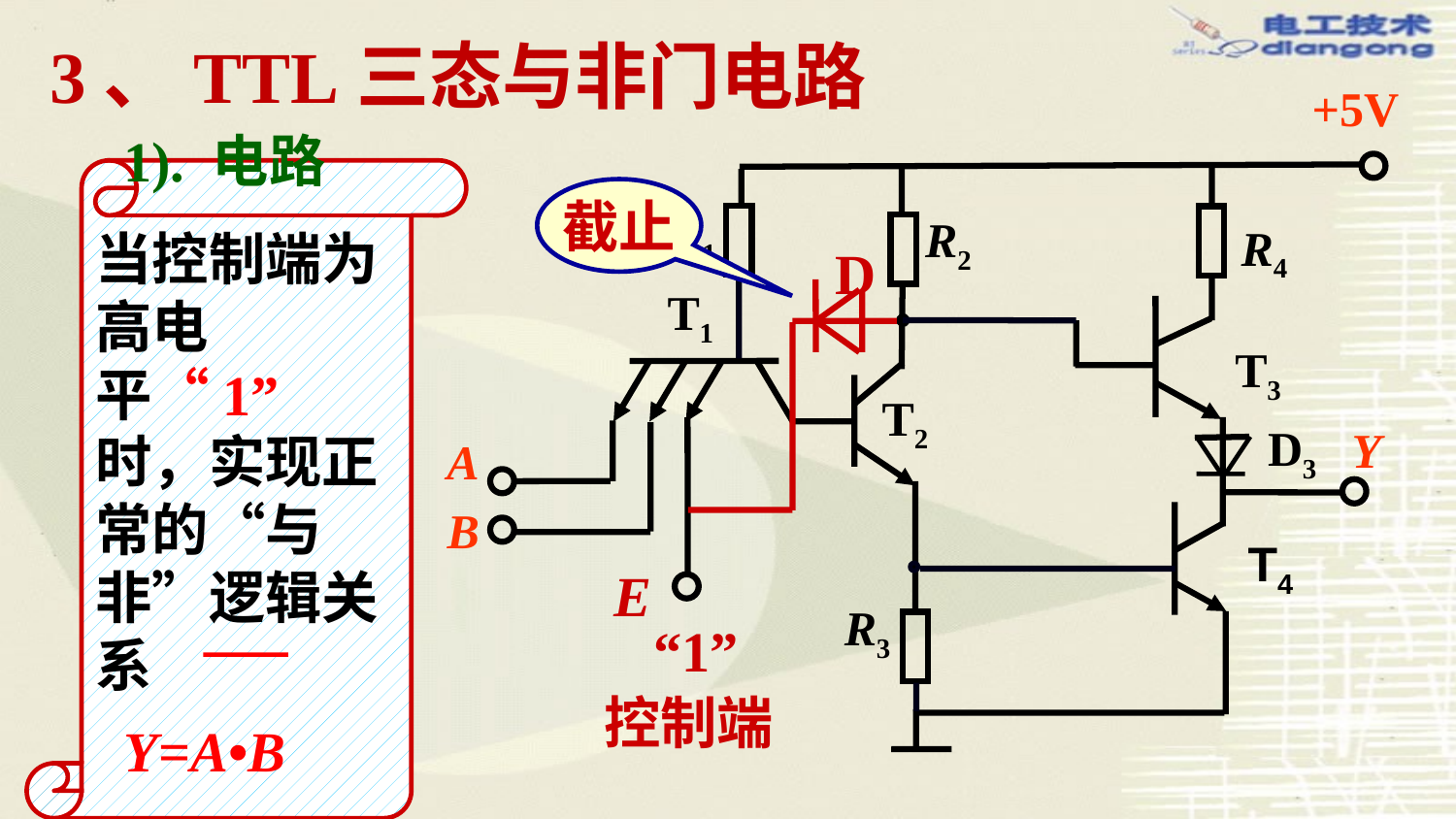

3、TTL三态与非门电路
+5V

R1
R2

R4

    T1

  T3

T2

D3
Y

A

B

  T4

R3

1). 电路
截止
当控制端为高电平“1”时，实现正常的“与非”逻辑关系
  Y=A•B

  D

E
控制端
“1”